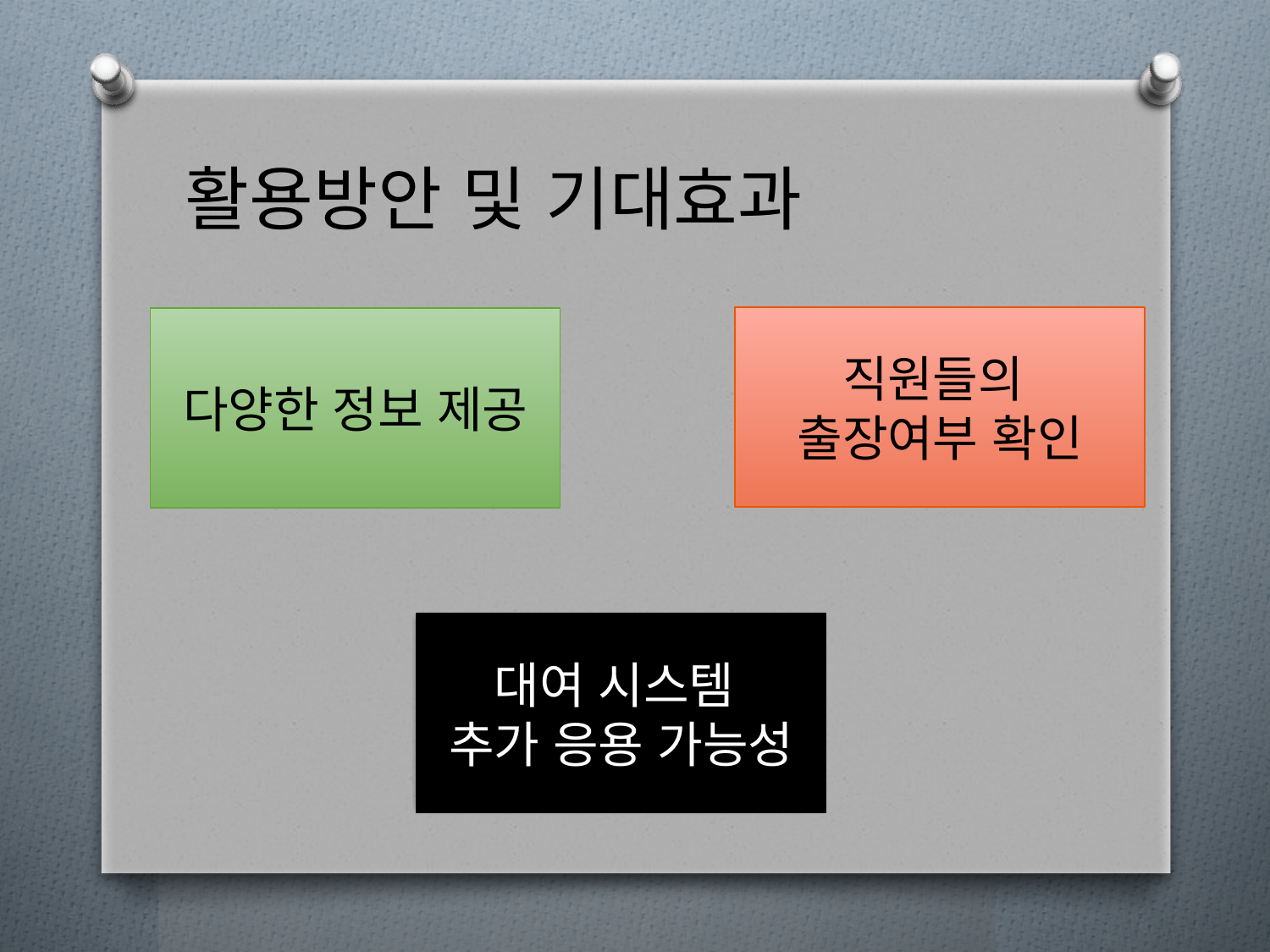

# 활용방안 및 기대효과
직원들의
출장여부 확인
다양한 정보 제공
대여 시스템
추가 응용 가능성